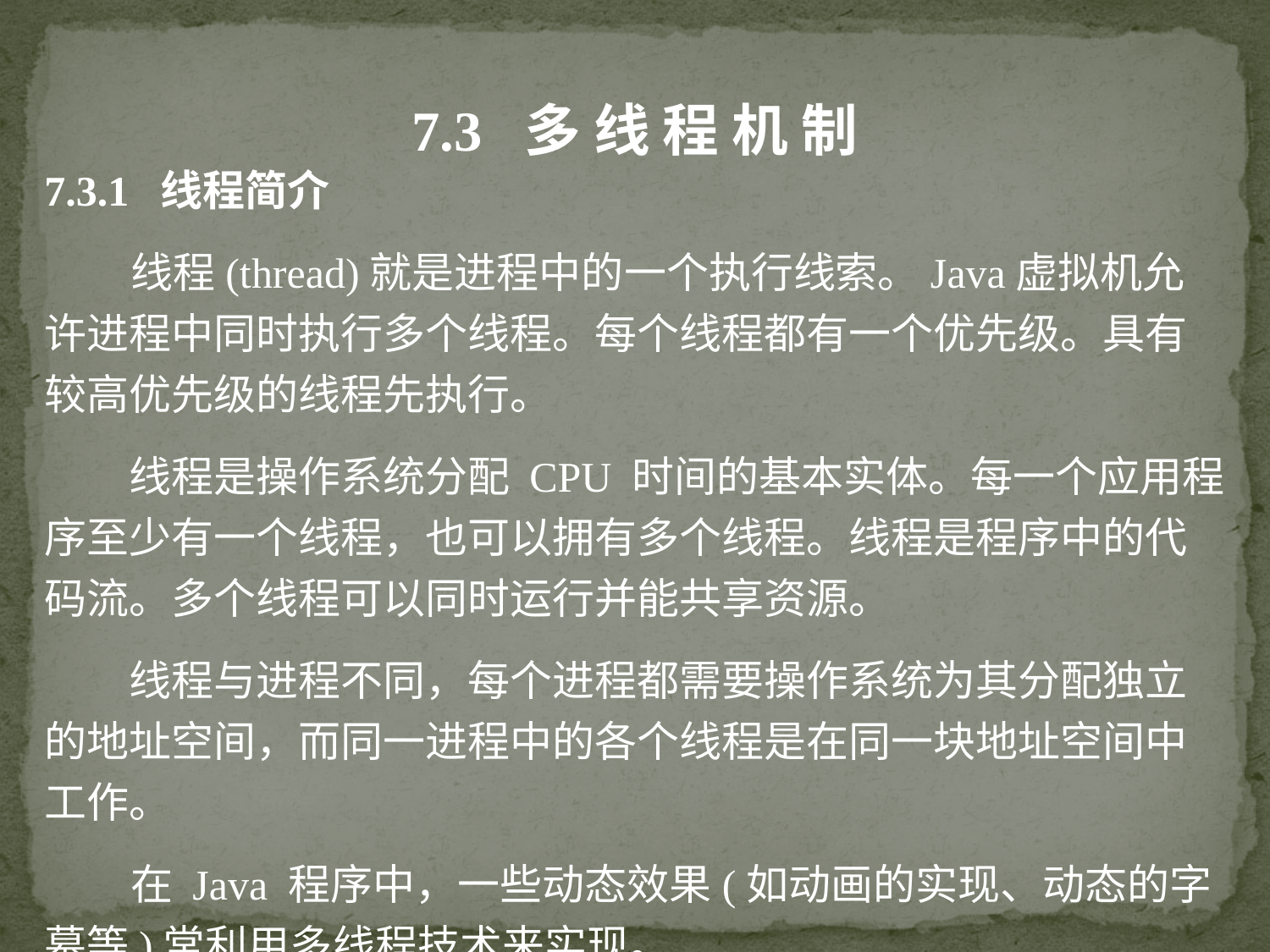

7.3  多 线 程 机 制
7.3.1  线程简介
        线程(thread)就是进程中的一个执行线索。Java虚拟机允许进程中同时执行多个线程。每个线程都有一个优先级。具有较高优先级的线程先执行。
　　线程是操作系统分配 CPU 时间的基本实体。每一个应用程序至少有一个线程，也可以拥有多个线程。线程是程序中的代码流。多个线程可以同时运行并能共享资源。
　　线程与进程不同，每个进程都需要操作系统为其分配独立的地址空间，而同一进程中的各个线程是在同一块地址空间中工作。
        在 Java 程序中，一些动态效果(如动画的实现、动态的字幕等)常利用多线程技术来实现。